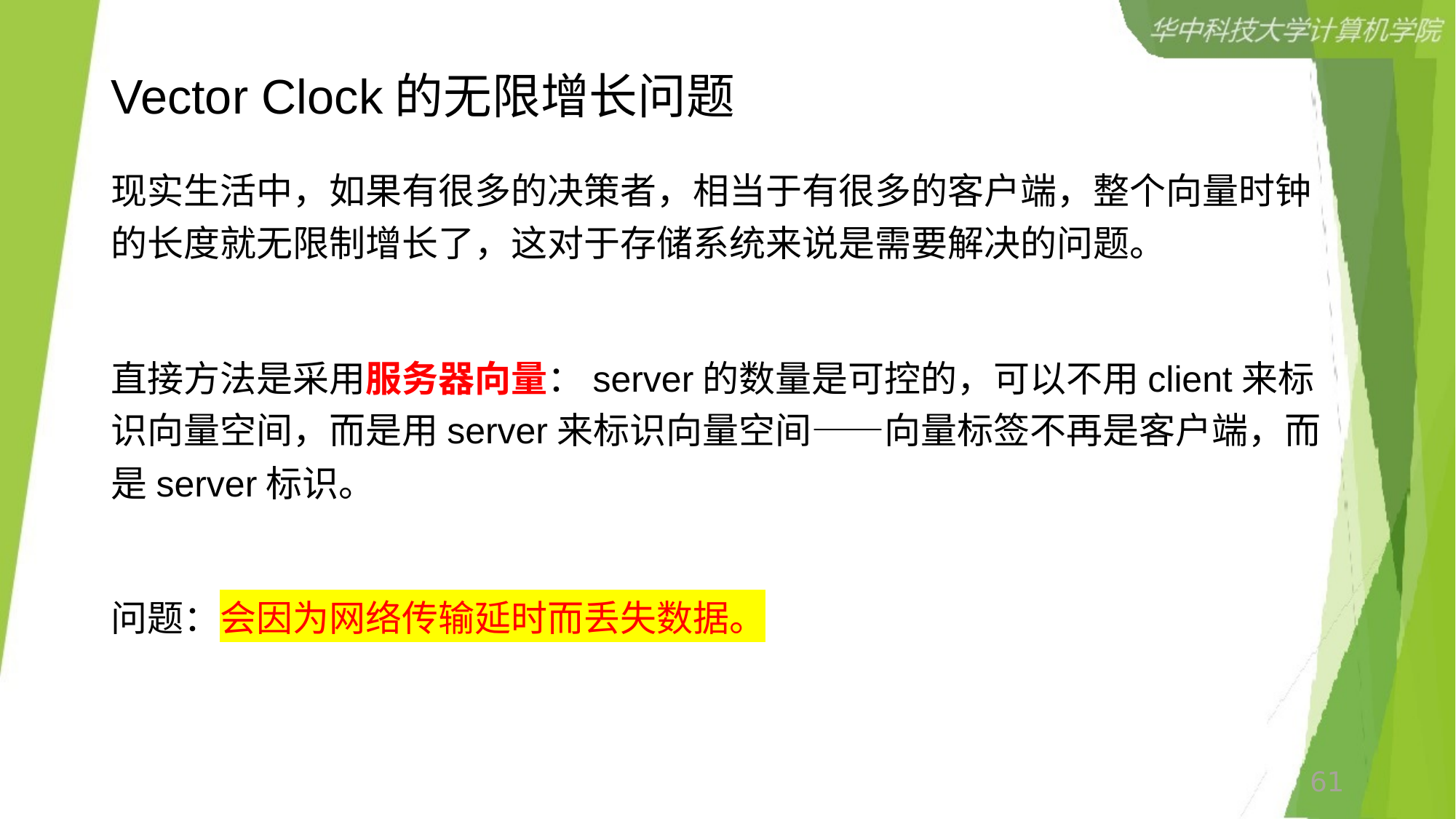

# Vector Clock的无限增长问题
现实生活中，如果有很多的决策者，相当于有很多的客户端，整个向量时钟的长度就无限制增长了，这对于存储系统来说是需要解决的问题。

直接方法是采用服务器向量：server的数量是可控的，可以不用client来标识向量空间，而是用server来标识向量空间——向量标签不再是客户端，而是server标识。

问题：会因为网络传输延时而丢失数据。
61